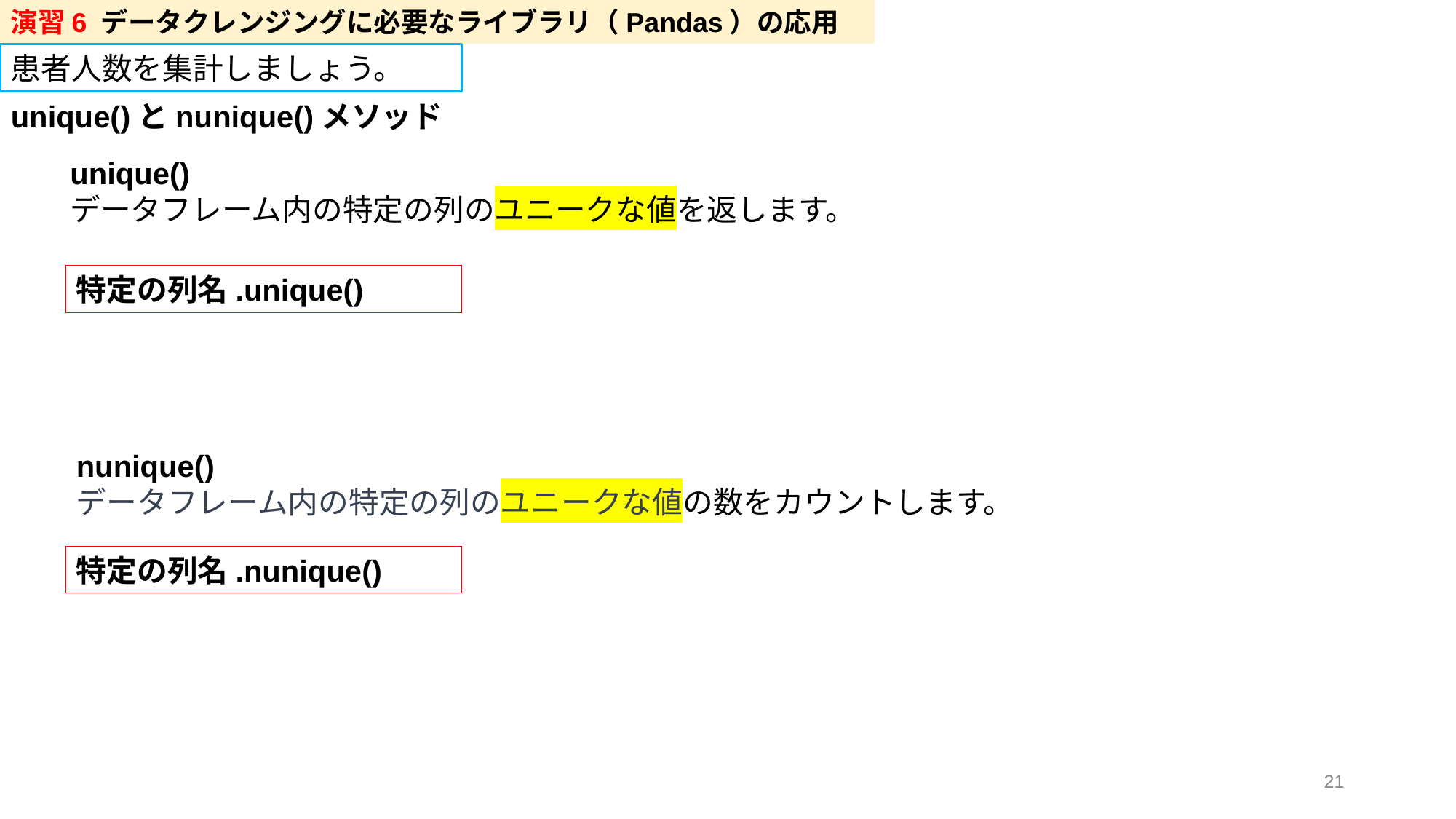

演習6 データクレンジングに必要なライブラリ（Pandas）の応用
患者人数を集計しましょう。
unique()とnunique()メソッド
unique()
データフレーム内の特定の列のユニークな値を返します。
特定の列名.unique()
nunique()
データフレーム内の特定の列のユニークな値の数をカウントします。
特定の列名.nunique()
21